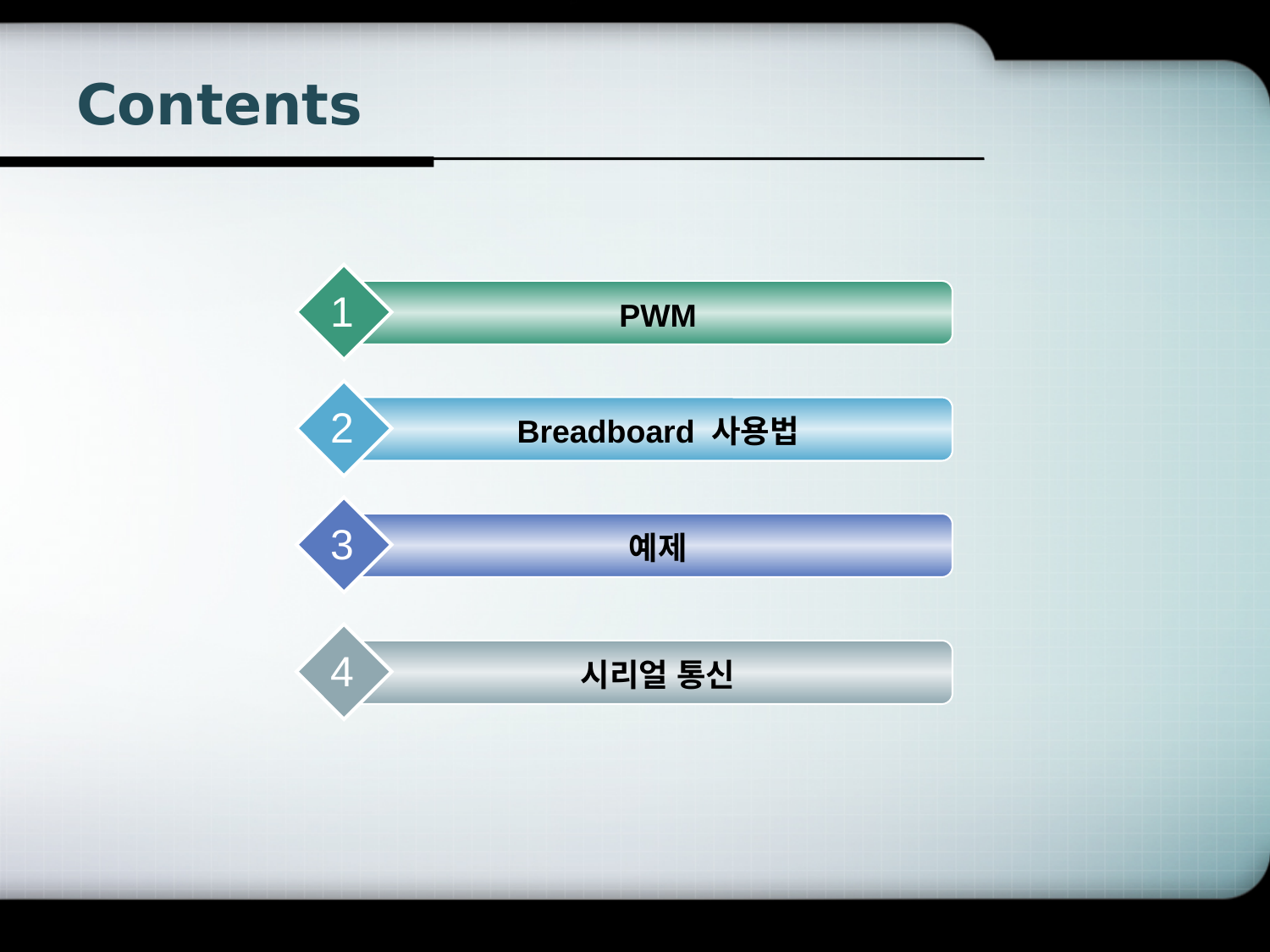

# Contents

1

PWM

2

Breadboard 사용법

3

예제

4

시리얼 통신